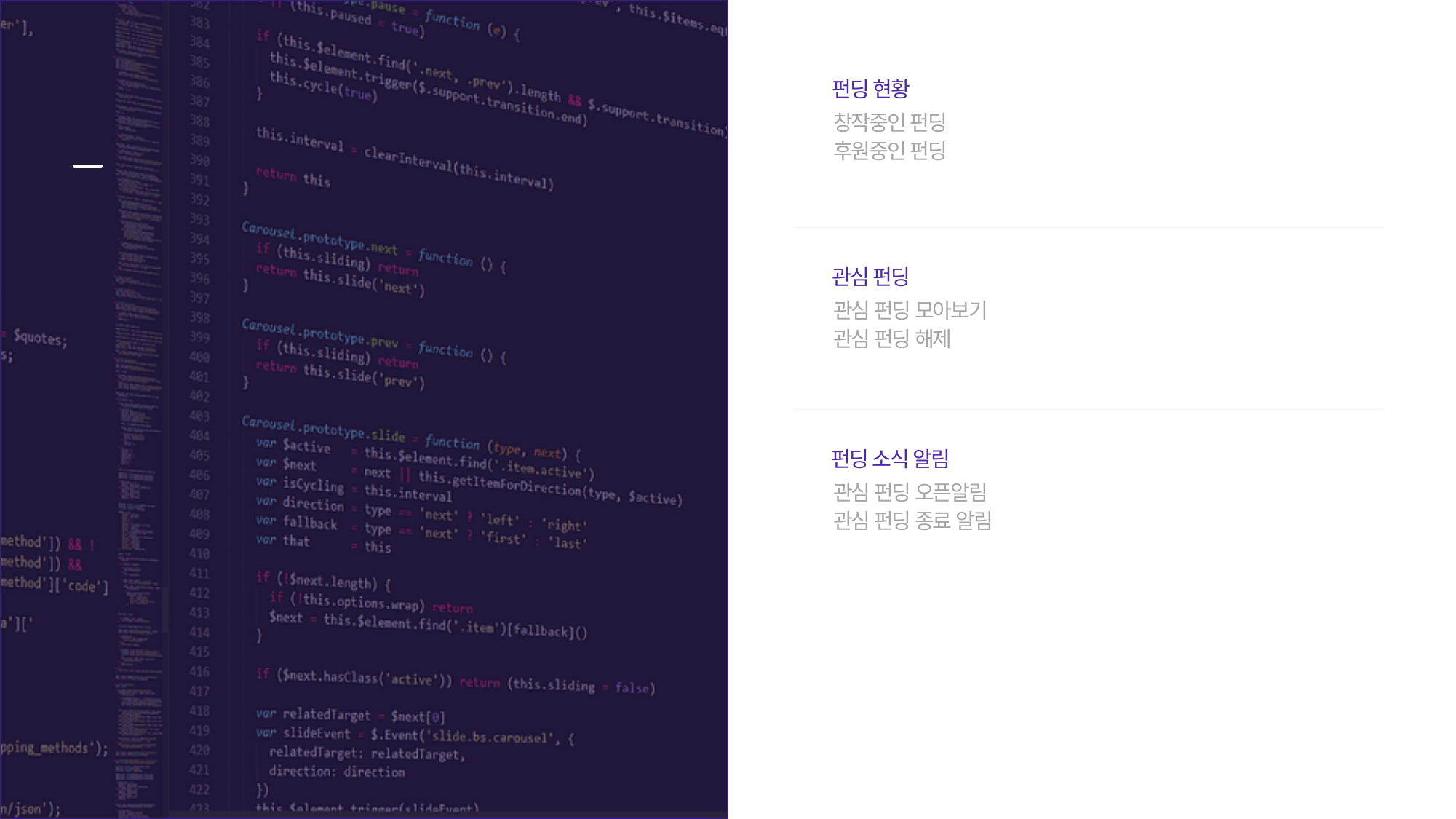

펀딩 현황
창작중인 펀딩
후원중인 펀딩
마이페이지
관심 펀딩
관심 펀딩 모아보기
관심 펀딩 해제
펀딩 소식 알림
관심 펀딩 오픈알림
관심 펀딩 종료 알림